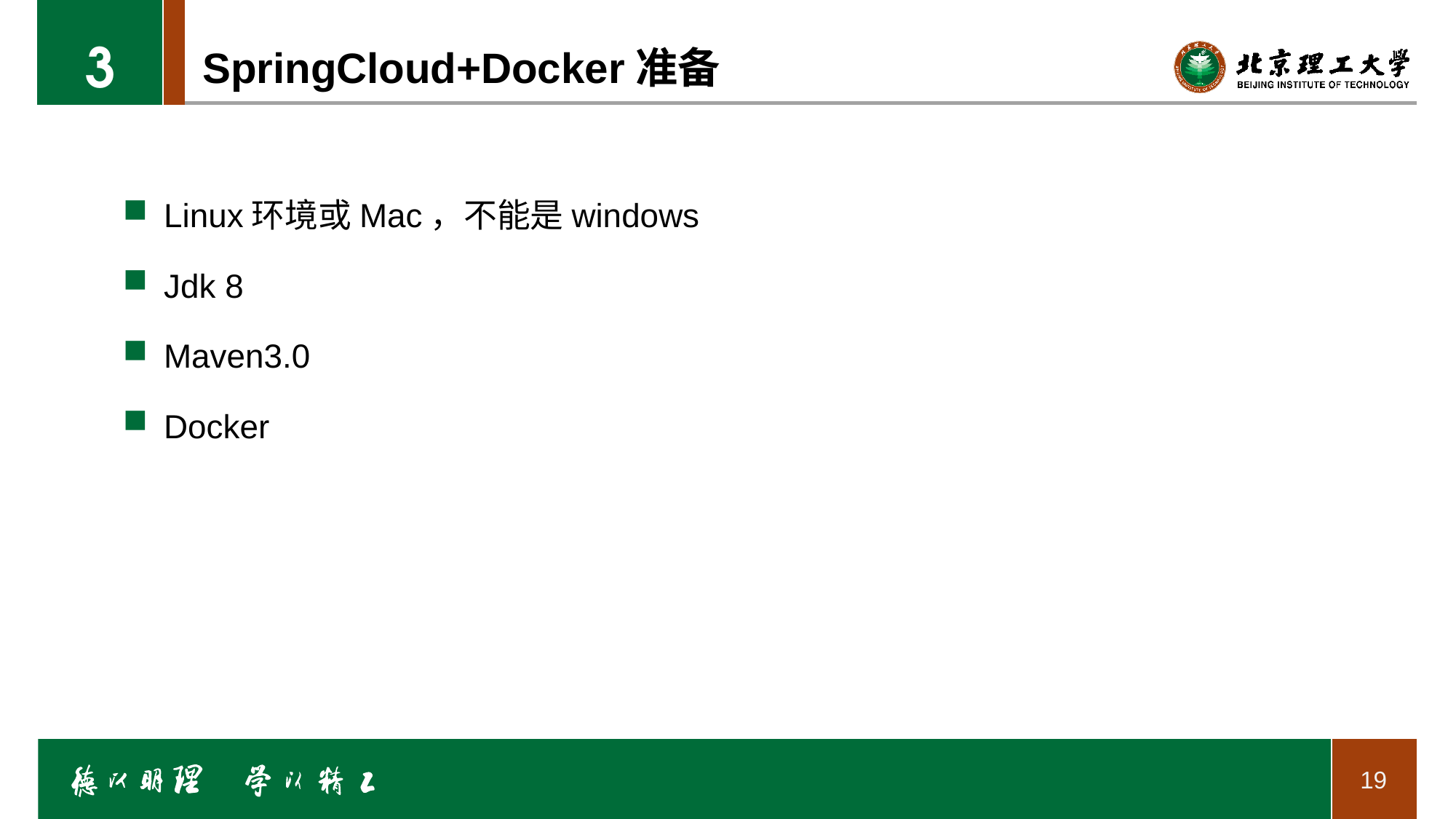

3
# SpringCloud+Docker准备
Linux环境或Mac，不能是windows
Jdk 8
Maven3.0
Docker